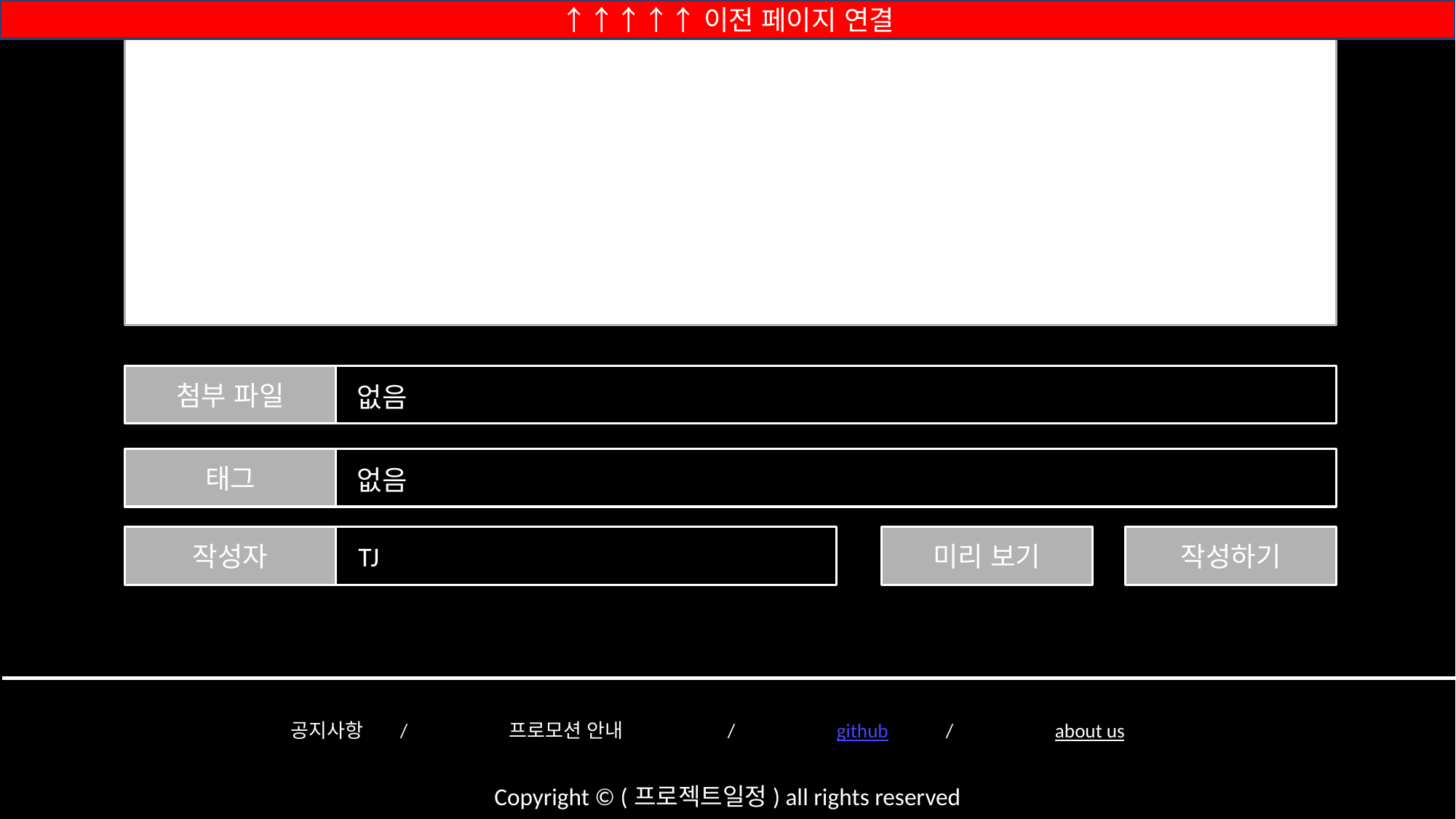

↑↑↑↑↑이전 페이지 연결

첨부 파일
없음

태그
없음
작성자

미리 보기
작성하기
TJ
	공지사항	/ 	프로모션 안내	/	github	/	about us
Copyright © (프로젝트일정) all rights reserved